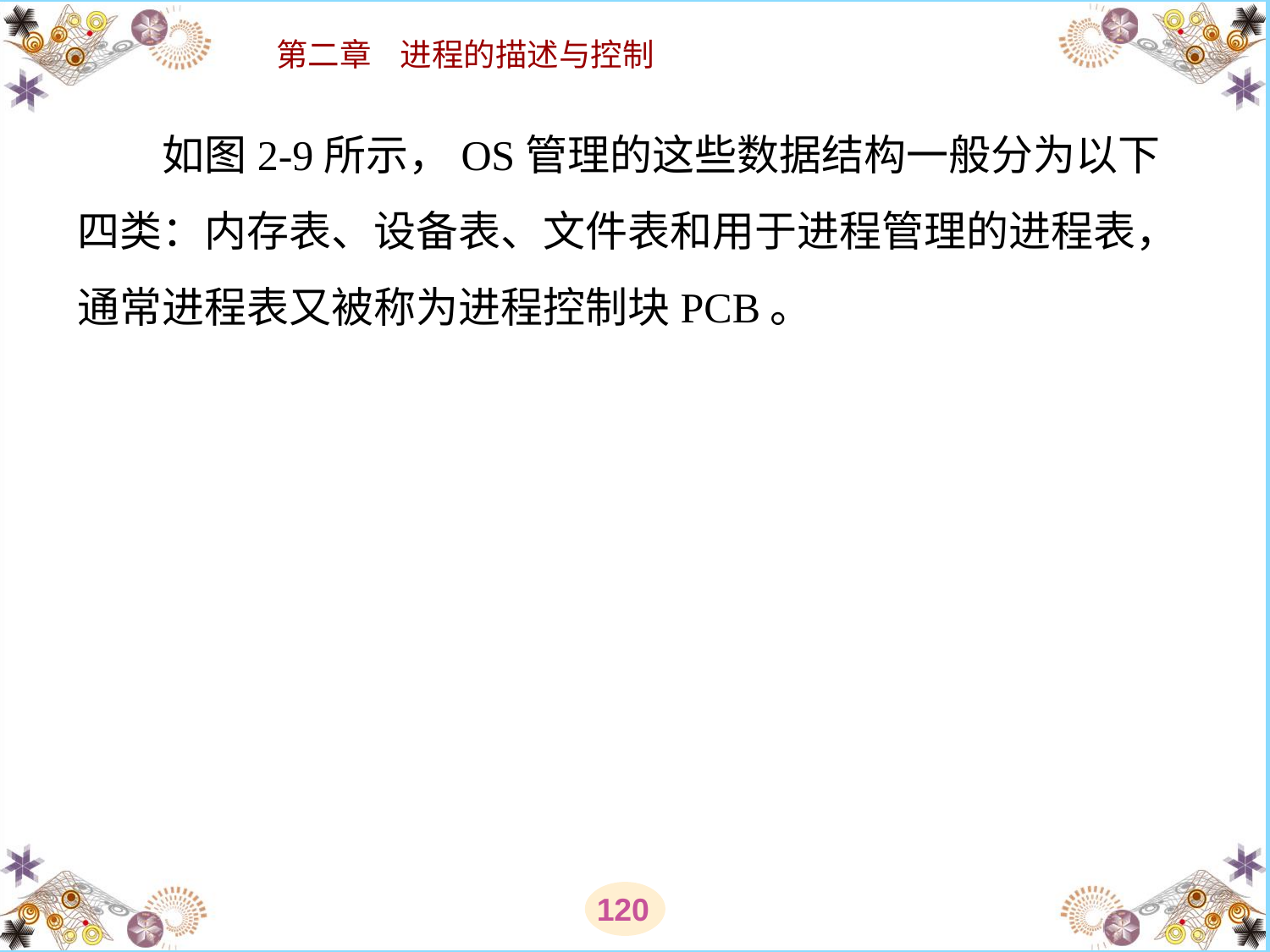

# 如图2-9所示，OS管理的这些数据结构一般分为以下四类：内存表、设备表、文件表和用于进程管理的进程表，通常进程表又被称为进程控制块PCB。